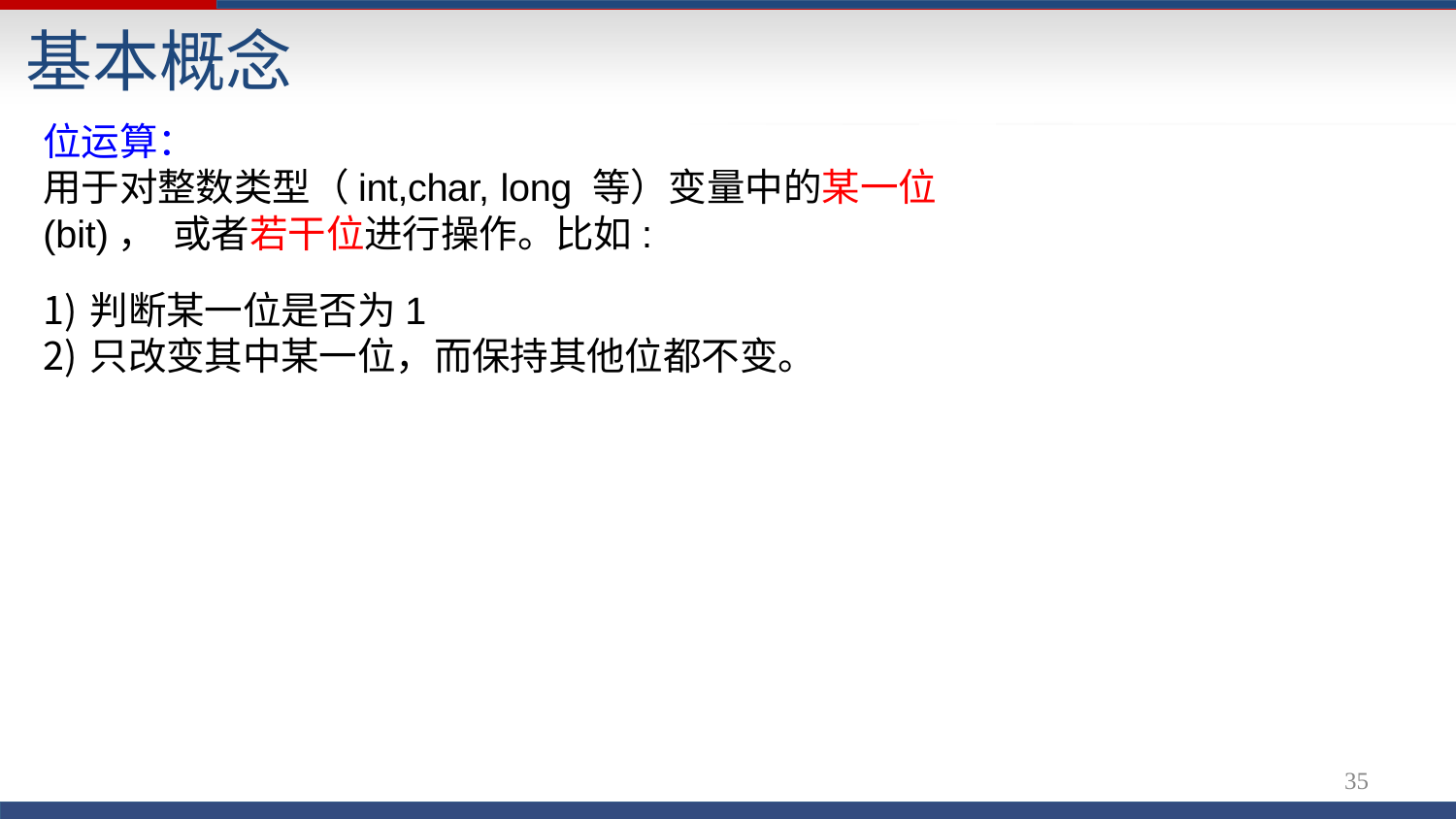

# 基本概念
位运算：
用于对整数类型（int,char, long 等）变量中的某一位(bit)，  或者若干位进行操作。比如:

判断某一位是否为1
只改变其中某一位，而保持其他位都不变。
35